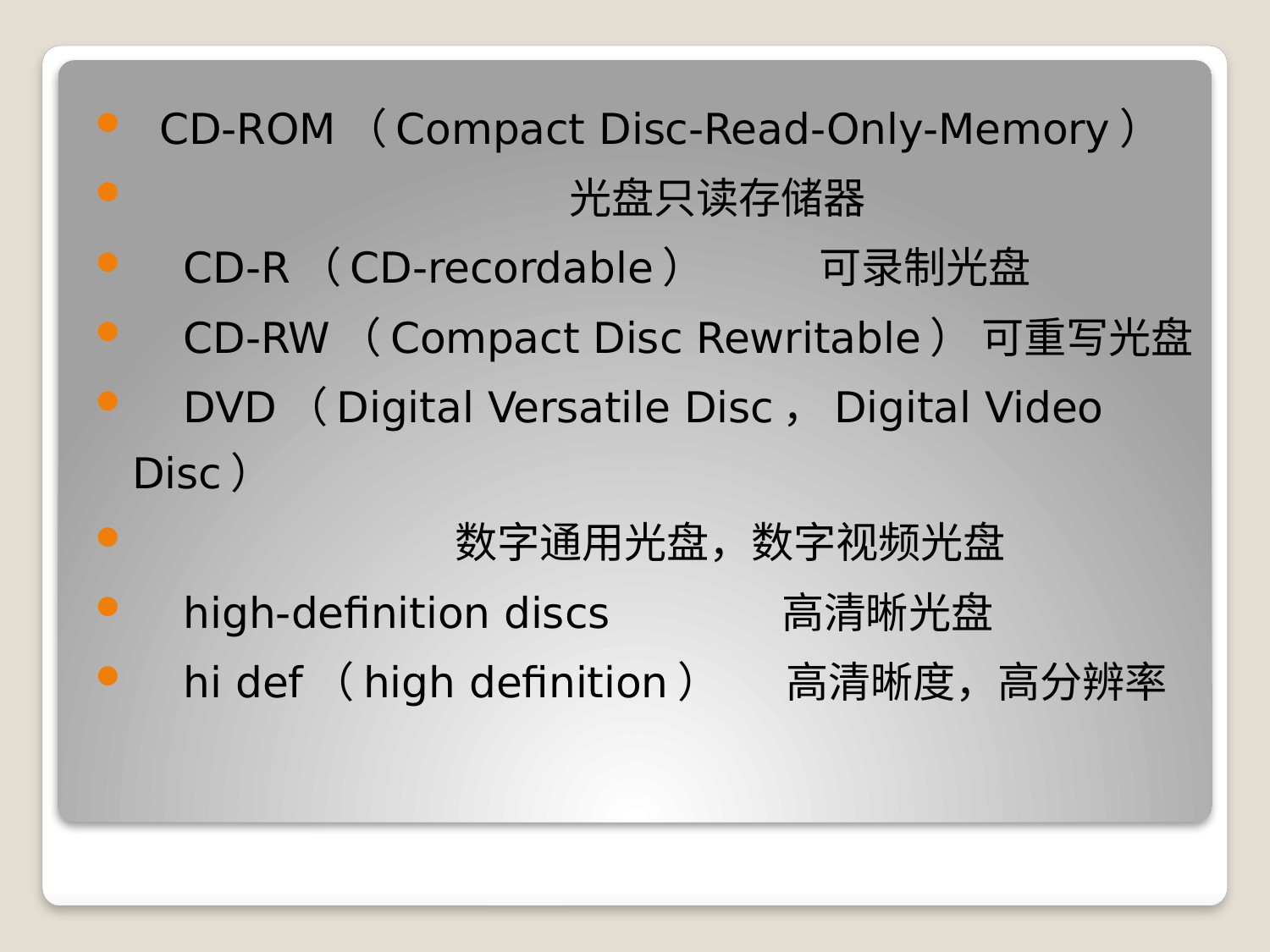

CD-ROM（Compact Disc-Read-Only-Memory）
　　                                 		光盘只读存储器
　CD-R（CD-recordable）            可录制光盘
　CD-RW（Compact Disc Rewritable） 可重写光盘
　DVD（Digital Versatile Disc，Digital Video Disc）
　　                         数字通用光盘，数字视频光盘
　high-definition discs            高清晰光盘
　hi def（high definition）       高清晰度，高分辨率